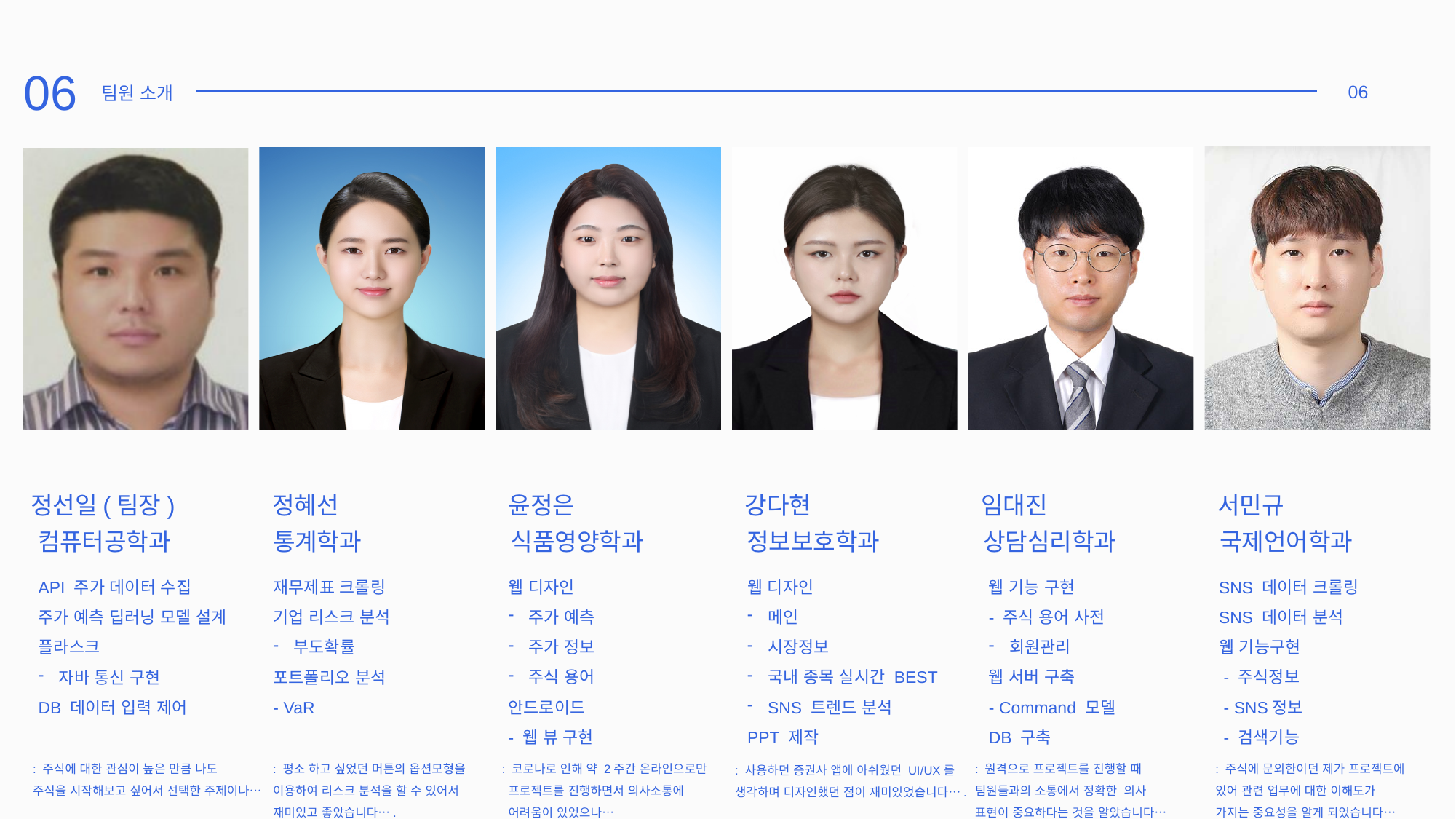

06
06
팀원 소개

서민규
국제언어학과
SNS 데이터 크롤링
SNS 데이터 분석
웹 기능구현
 - 주식정보
 - SNS정보
 - 검색기능

강다현
정보보호학과
웹 디자인
메인
시장정보
국내 종목 실시간 BEST
SNS 트렌드 분석
PPT 제작

임대진
상담심리학과
웹 기능 구현
- 주식 용어 사전
회원관리
웹 서버 구축
- Command 모델
DB 구축

정혜선
통계학과
재무제표 크롤링
기업 리스크 분석
부도확률
포트폴리오 분석
- VaR

윤정은
식품영양학과
웹 디자인
주가 예측
주가 정보
주식 용어
안드로이드
- 웹 뷰 구현

정선일(팀장)
컴퓨터공학과
API 주가 데이터 수집
주가 예측 딥러닝 모델 설계
플라스크
자바 통신 구현
DB 데이터 입력 제어
: 주식에 대한 관심이 높은 만큼 나도
주식을 시작해보고 싶어서 선택한 주제이나…
: 평소 하고 싶었던 머튼의 옵션모형을
이용하여 리스크 분석을 할 수 있어서
재미있고 좋았습니다….
: 코로나로 인해 약 2주간 온라인으로만
 프로젝트를 진행하면서 의사소통에
 어려움이 있었으나…
: 원격으로 프로젝트를 진행할 때 팀원들과의 소통에서 정확한  의사 표현이 중요하다는 것을 알았습니다…
: 주식에 문외한이던 제가 프로젝트에 있어 관련 업무에 대한 이해도가 가지는 중요성을 알게 되었습니다…
: 사용하던 증권사 앱에 아쉬웠던 UI/UX를
생각하며 디자인했던 점이 재미있었습니다….